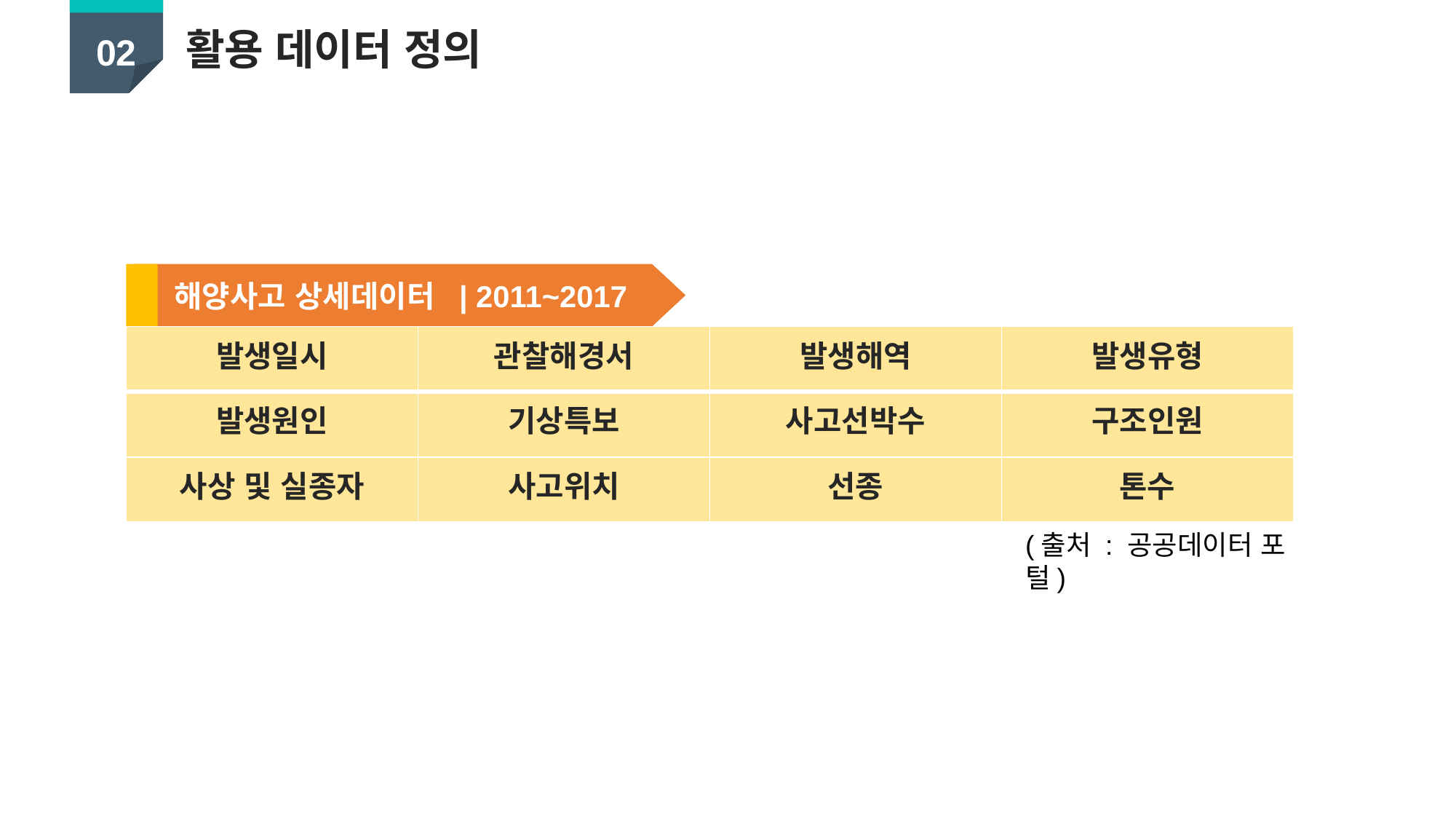

02

활용 데이터 정의
해양사고 상세데이터  | 2011~2017

| 발생일시 | 관찰해경서 | 발생해역 | 발생유형 |
| --- | --- | --- | --- |
| 발생원인 | 기상특보 | 사고선박수 | 구조인원 |
| 사상 및 실종자 | 사고위치 | 선종 | 톤수 |
(출처 : 공공데이터 포털)